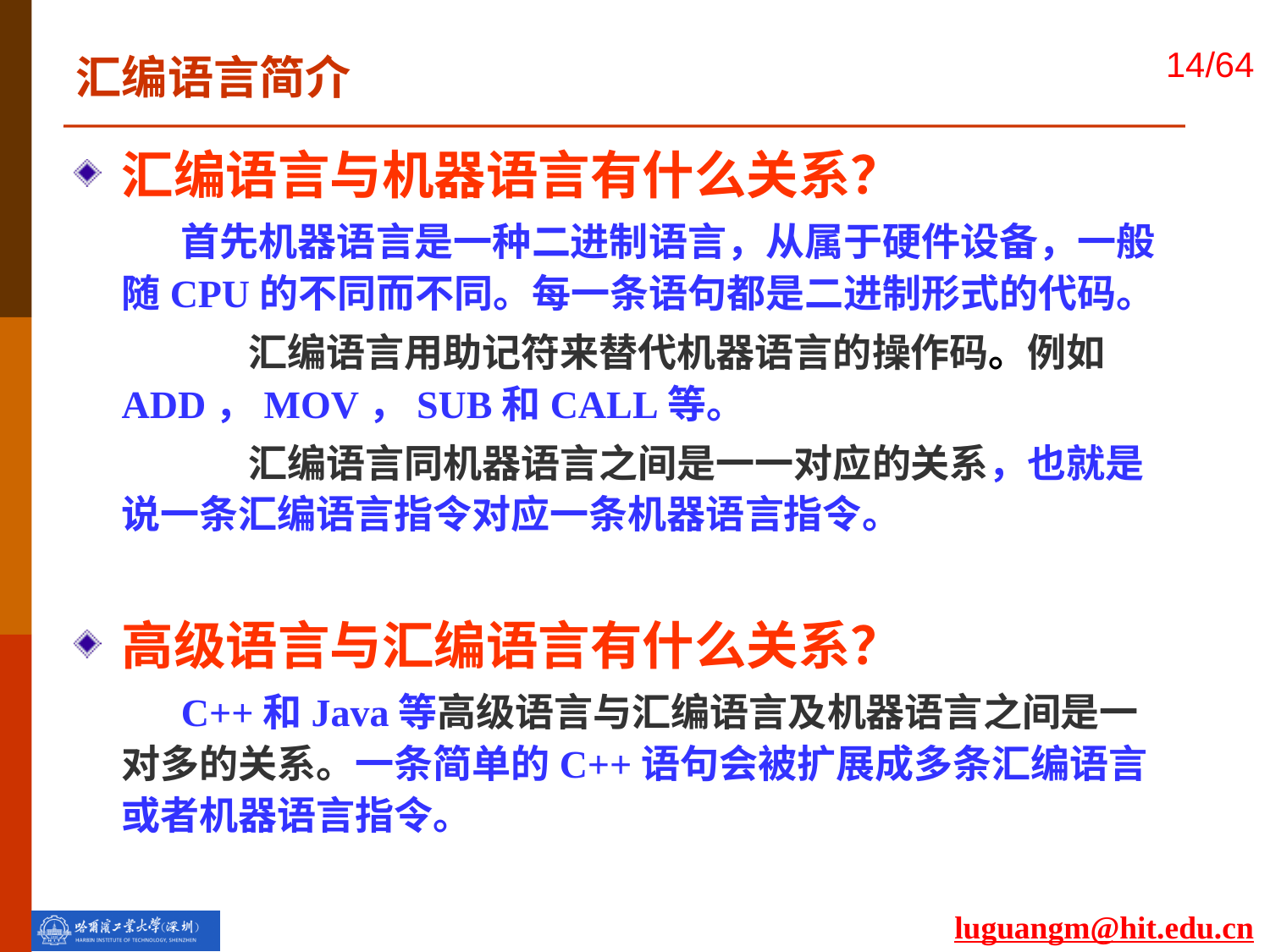

汇编语言简介
汇编语言与机器语言有什么关系？
           首先机器语言是一种二进制语言，从属于硬件设备，一般随CPU的不同而不同。每一条语句都是二进制形式的代码。
		汇编语言用助记符来替代机器语言的操作码。例如ADD，MOV，SUB和CALL等。
           	汇编语言同机器语言之间是一一对应的关系，也就是说一条汇编语言指令对应一条机器语言指令。

高级语言与汇编语言有什么关系？
           C++和Java等高级语言与汇编语言及机器语言之间是一对多的关系。一条简单的C++语句会被扩展成多条汇编语言或者机器语言指令。